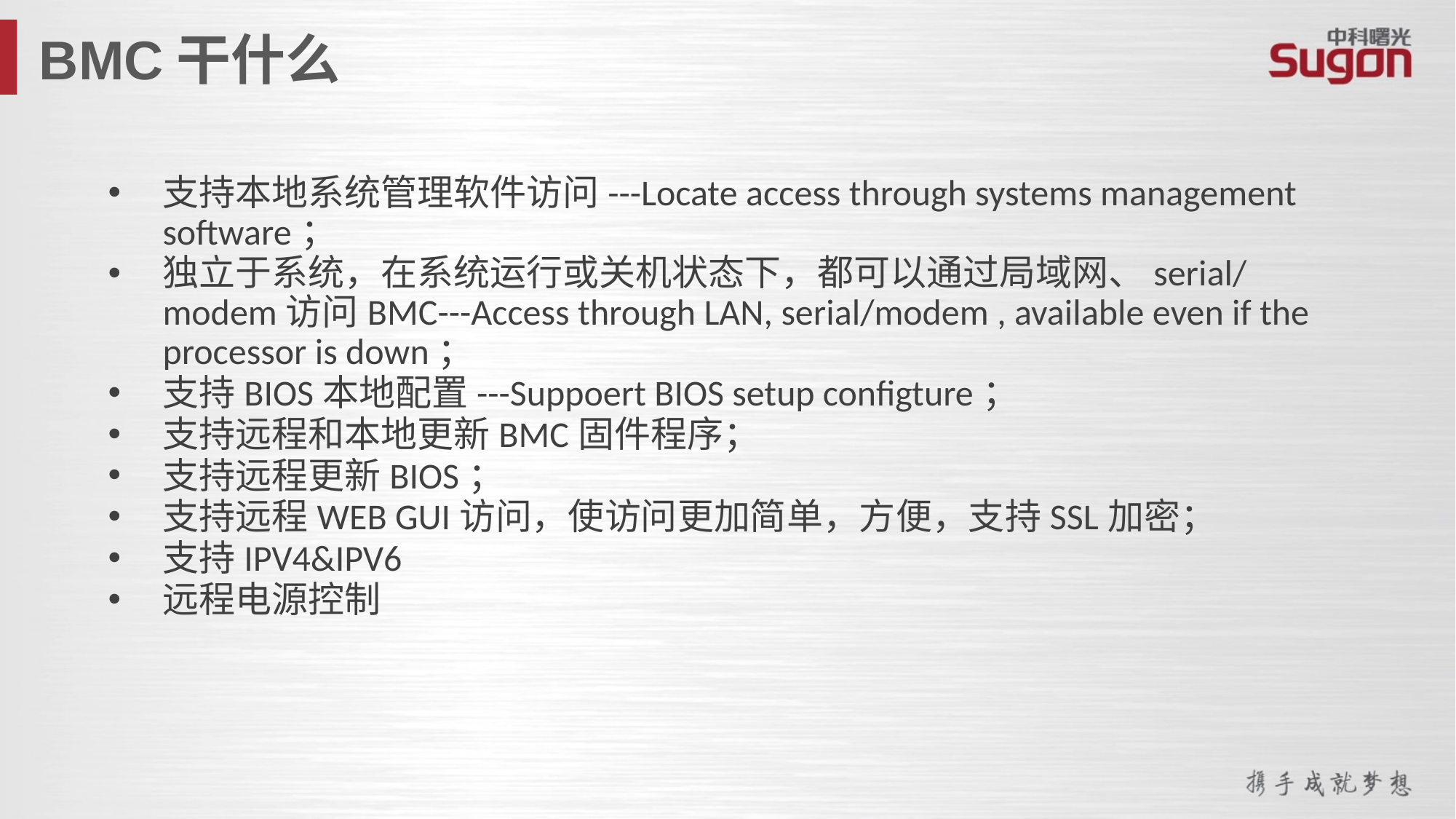

BMC干什么
支持本地系统管理软件访问---Locate access through systems management software；
独立于系统，在系统运行或关机状态下，都可以通过局域网、serial/modem访问BMC---Access through LAN, serial/modem , available even if the processor is down；
支持BIOS本地配置---Suppoert BIOS setup configture；
支持远程和本地更新BMC固件程序；
支持远程更新BIOS；
支持远程WEB GUI访问，使访问更加简单，方便，支持SSL加密；
支持IPV4&IPV6
远程电源控制